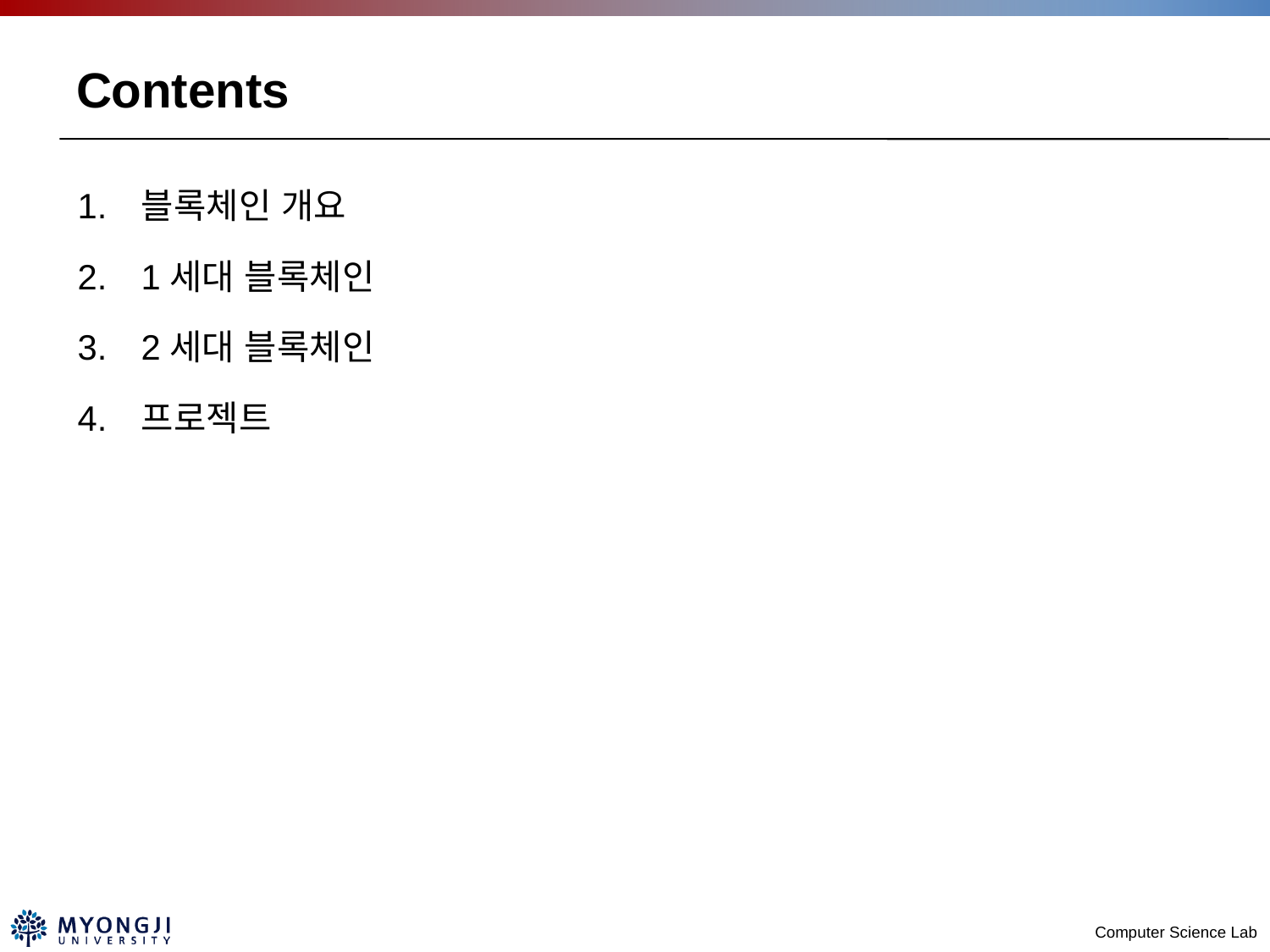

# Contents
블록체인 개요
1세대 블록체인
2세대 블록체인
프로젝트